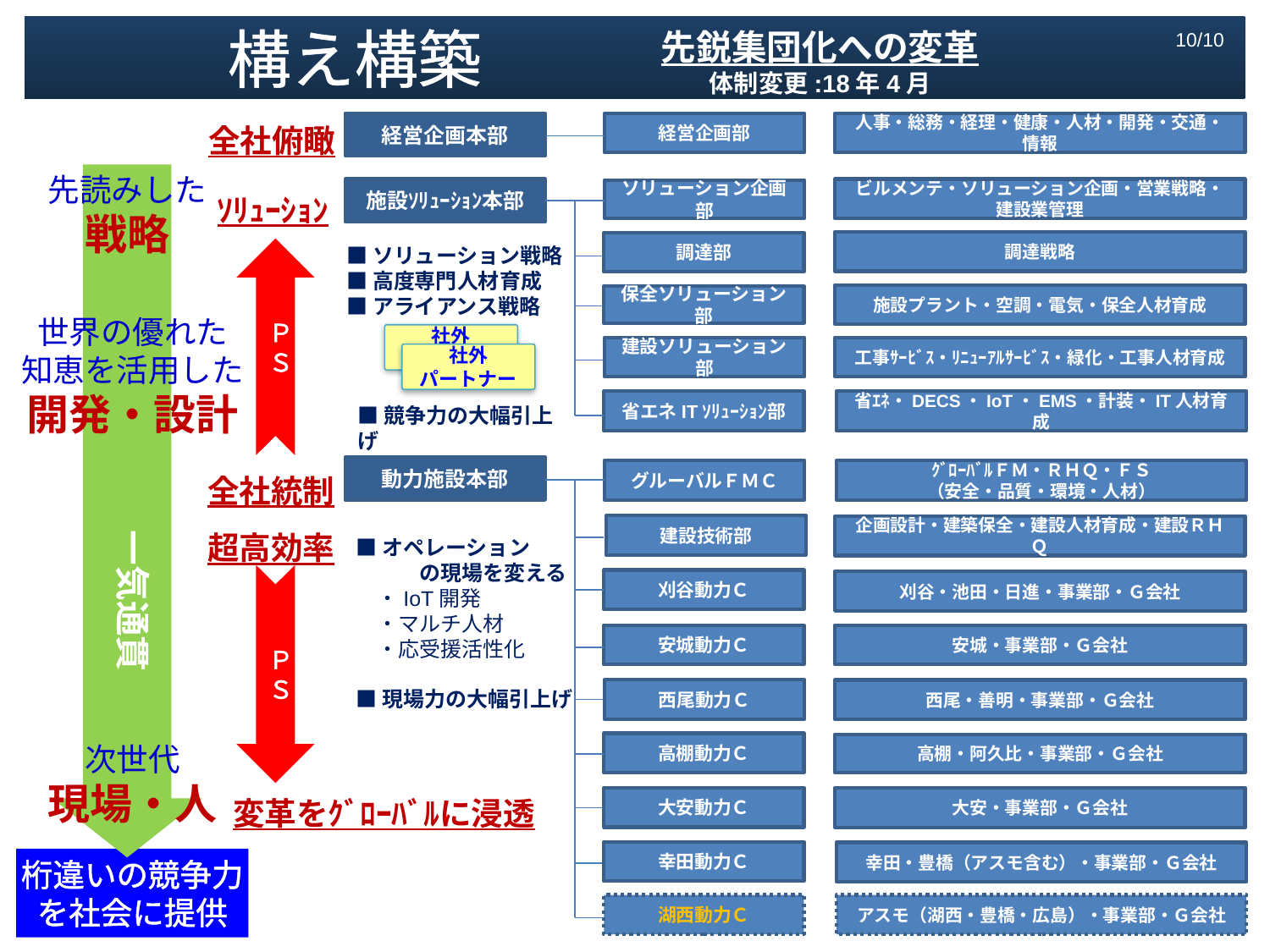

構え構築
先鋭集団化への変革
体制変更:18年4月
10/10
人事・総務・経理・健康・人材・開発・交通・情報
経営企画本部
経営企画部
全社俯瞰
先読みした
戦略

ビルメンテ・ソリューション企画・営業戦略・建設業管理
施設ｿﾘｭｰｼｮﾝ本部
ソリューション企画部
ｿﾘｭｰｼｮﾝ
調達戦略
調達部
■ソリューション戦略
■高度専門人材育成
■アライアンス戦略
施設プラント・空調・電気・保全人材育成
保全ソリューション部
世界の優れた
知恵を活用した
開発・設計
ＰＳ
社外
パートナー
工事ｻｰﾋﾞｽ・ﾘﾆｭｰｱﾙｻｰﾋﾞｽ・緑化・工事人材育成
建設ソリューション部
社外
パートナー
省エネITｿﾘｭｰｼｮﾝ部
省ｴﾈ・DECS・IoT・EMS・計装・IT人材育成
■競争力の大幅引上げ
全社統制
超高効率
動力施設本部
グルーバルＦＭＣ
ｸﾞﾛｰﾊﾞﾙＦＭ・ＲＨＱ・ＦＳ
（安全・品質・環境・人材）
建設技術部
企画設計・建築保全・建設人材育成・建設ＲＨＱ
一気通貫
■オペレーション
　　　の現場を変える
　・IoT開発
　・マルチ人材
　・応受援活性化

■現場力の大幅引上げ

刈谷動力Ｃ
刈谷・池田・日進・事業部・Ｇ会社

安城動力Ｃ
安城・事業部・Ｇ会社
ＰＳ
西尾動力Ｃ
西尾・善明・事業部・Ｇ会社
高棚動力Ｃ
次世代
現場・人
高棚・阿久比・事業部・Ｇ会社
変革をｸﾞﾛｰﾊﾞﾙに浸透
大安動力Ｃ
大安・事業部・Ｇ会社
幸田動力Ｃ
幸田・豊橋（アスモ含む）・事業部・Ｇ会社
桁違いの競争力
を社会に提供
アスモ（湖西・豊橋・広島）・事業部・Ｇ会社
湖西動力Ｃ